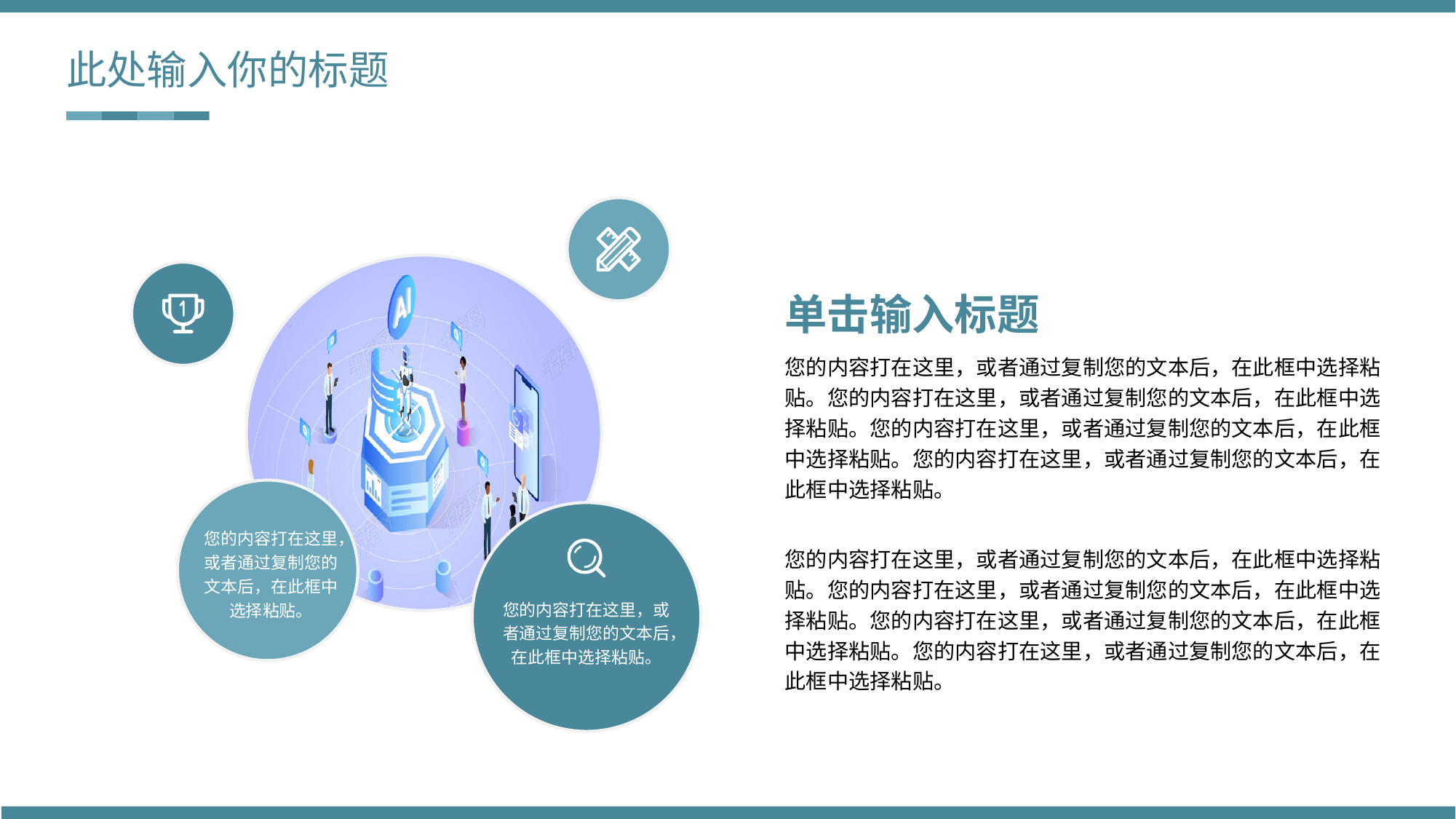

此处输入你的标题

单击输入标题

您的内容打在这里，或者通过复制您的文本后，在此框中选择粘贴。您的内容打在这里，或者通过复制您的文本后，在此框中选择粘贴。您的内容打在这里，或者通过复制您的文本后，在此框中选择粘贴。您的内容打在这里，或者通过复制您的文本后，在此框中选择粘贴。

您的内容打在这里，或者通过复制您的文本后，在此框中选择粘贴。您的内容打在这里，或者通过复制您的文本后，在此框中选择粘贴。您的内容打在这里，或者通过复制您的文本后，在此框中选择粘贴。您的内容打在这里，或者通过复制您的文本后，在此框中选择粘贴。

您的内容打在这里，或者通过复制您的文本后，在此框中选择粘贴。

您的内容打在这里，或者通过复制您的文本后，在此框中选择粘贴。